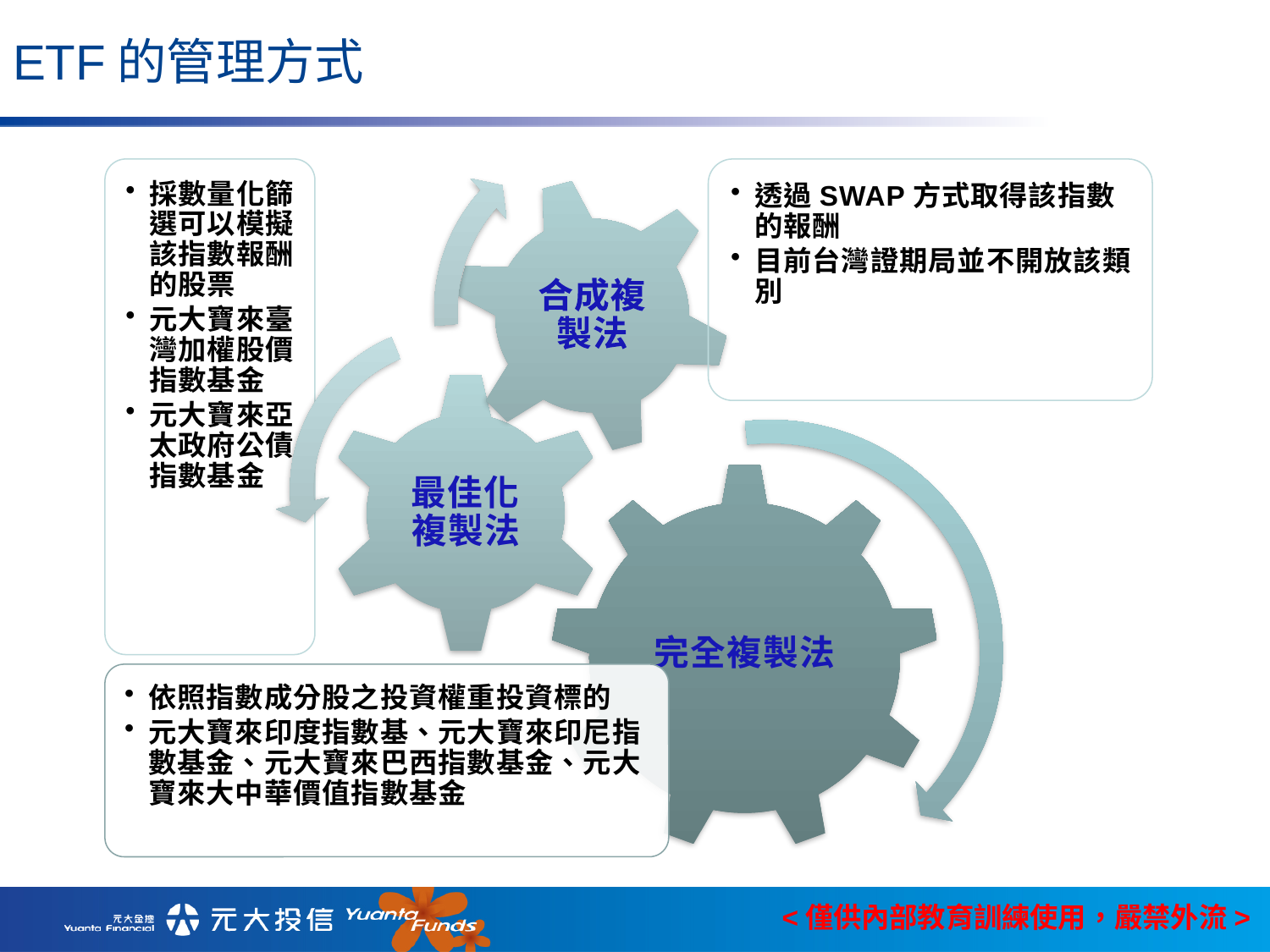

ETF的管理方式
完全複製法
依照指數成分股之投資權重投資標的
元大寶來印度指數基、元大寶來印尼指數基金、元大寶來巴西指數基金、元大寶來大中華價值指數基金

最佳化複製法
採數量化篩選可以模擬該指數報酬的股票
元大寶來臺灣加權股價指數基金
元大寶來亞太政府公債指數基金
合成複製法
透過SWAP方式取得該指數的報酬
目前台灣證期局並不開放該類別